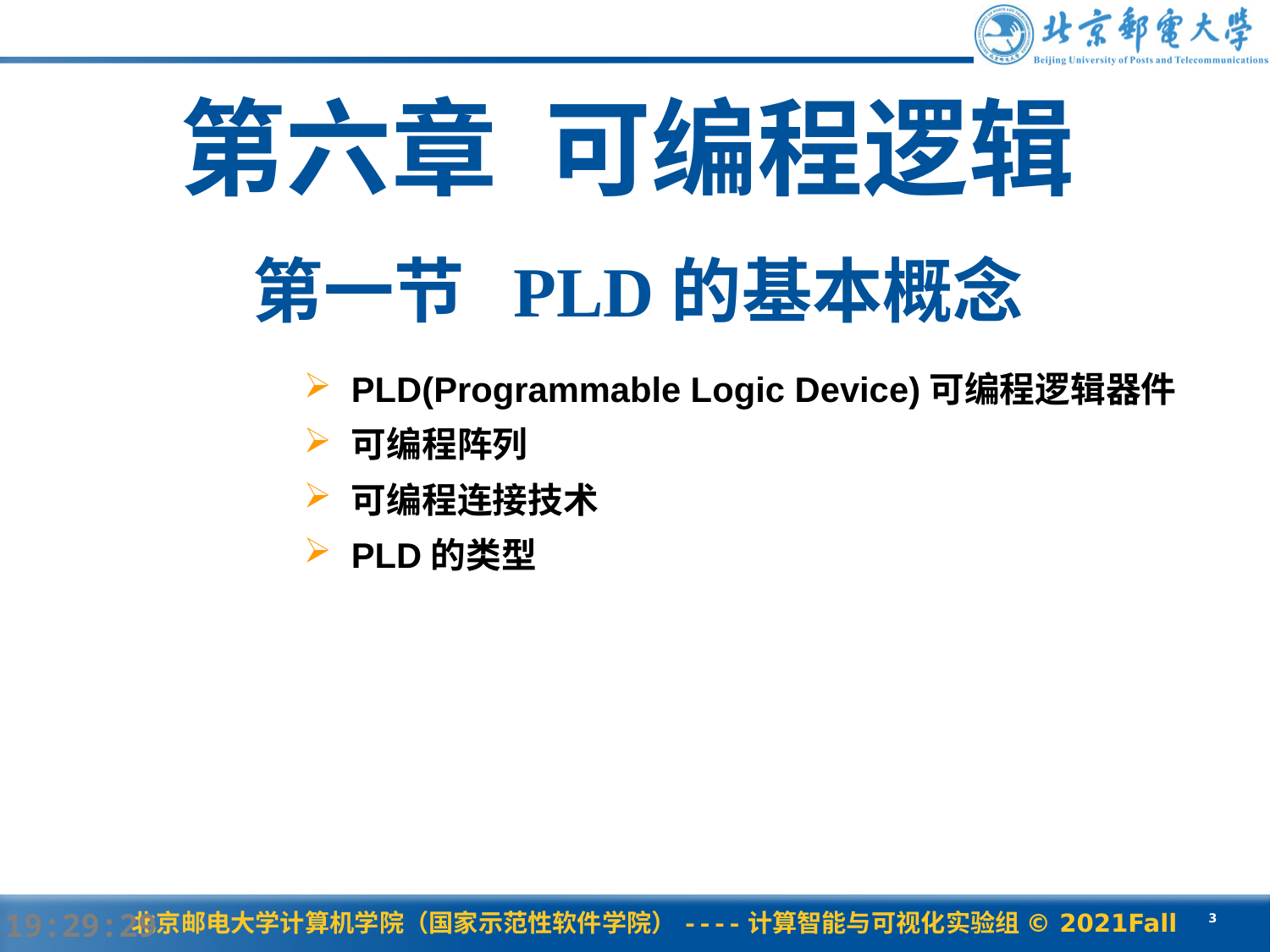

第六章  可编程逻辑
# 第一节  PLD的基本概念
PLD(Programmable Logic Device)可编程逻辑器件
可编程阵列
可编程连接技术
PLD的类型